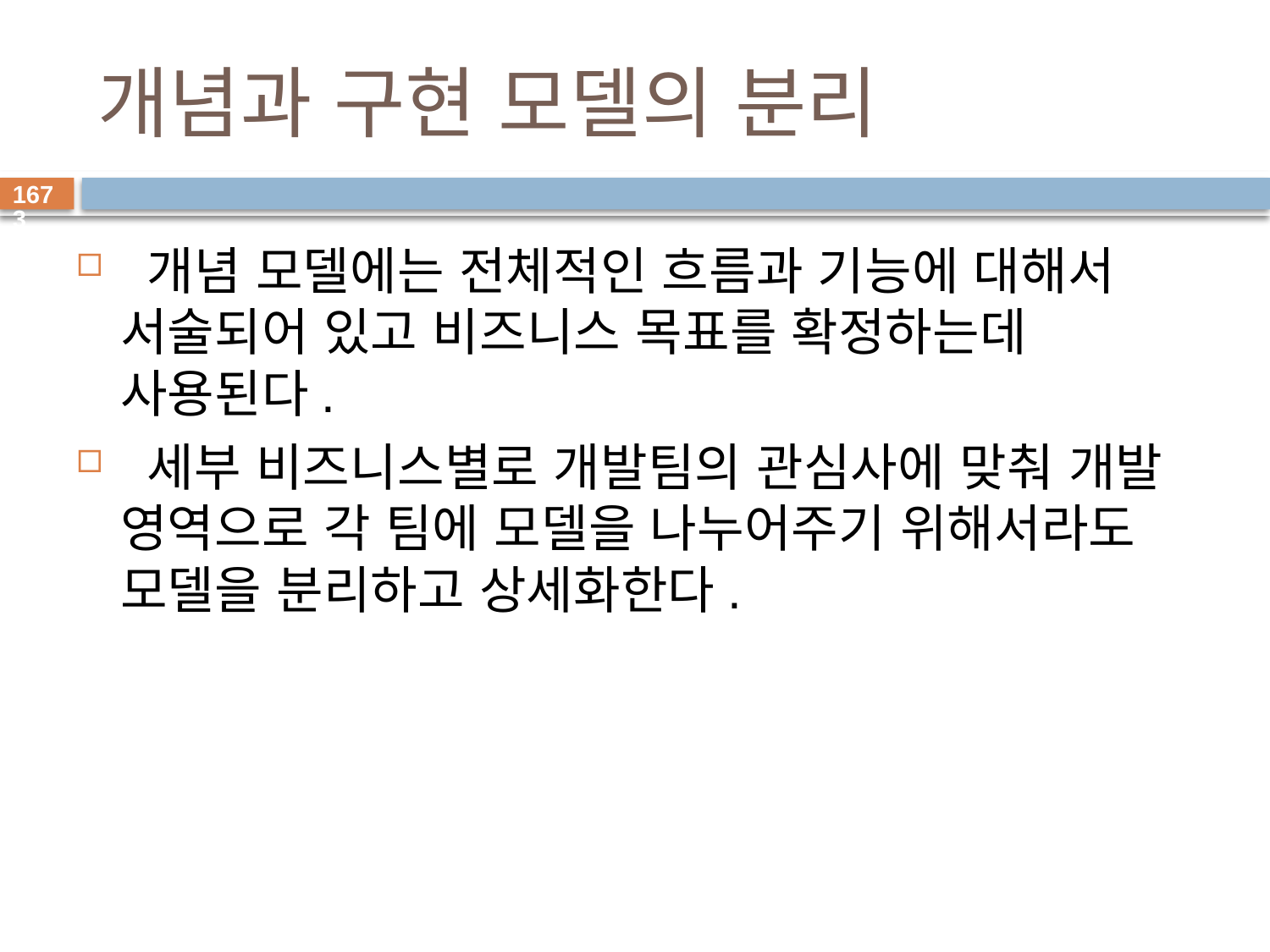

# 개념과 구현 모델의 분리
1673
 개념 모델에는 전체적인 흐름과 기능에 대해서 서술되어 있고 비즈니스 목표를 확정하는데 사용된다.
 세부 비즈니스별로 개발팀의 관심사에 맞춰 개발 영역으로 각 팀에 모델을 나누어주기 위해서라도 모델을 분리하고 상세화한다.